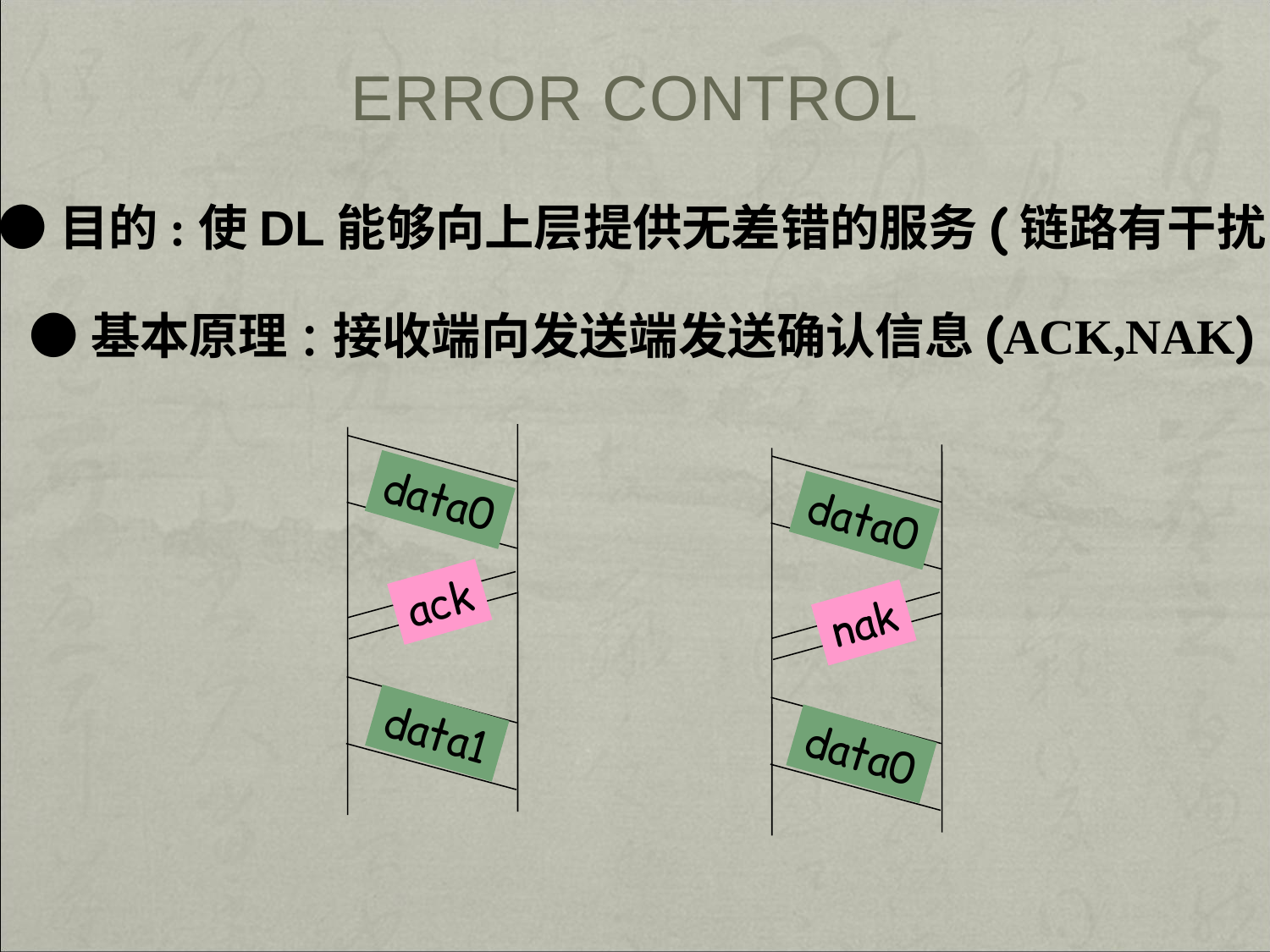

# Error Control
●目的:使DL能够向上层提供无差错的服务(链路有干扰)
●基本原理:接收端向发送端发送确认信息(ACK,NAK)

data0
data0
ack

nak

data0
data1